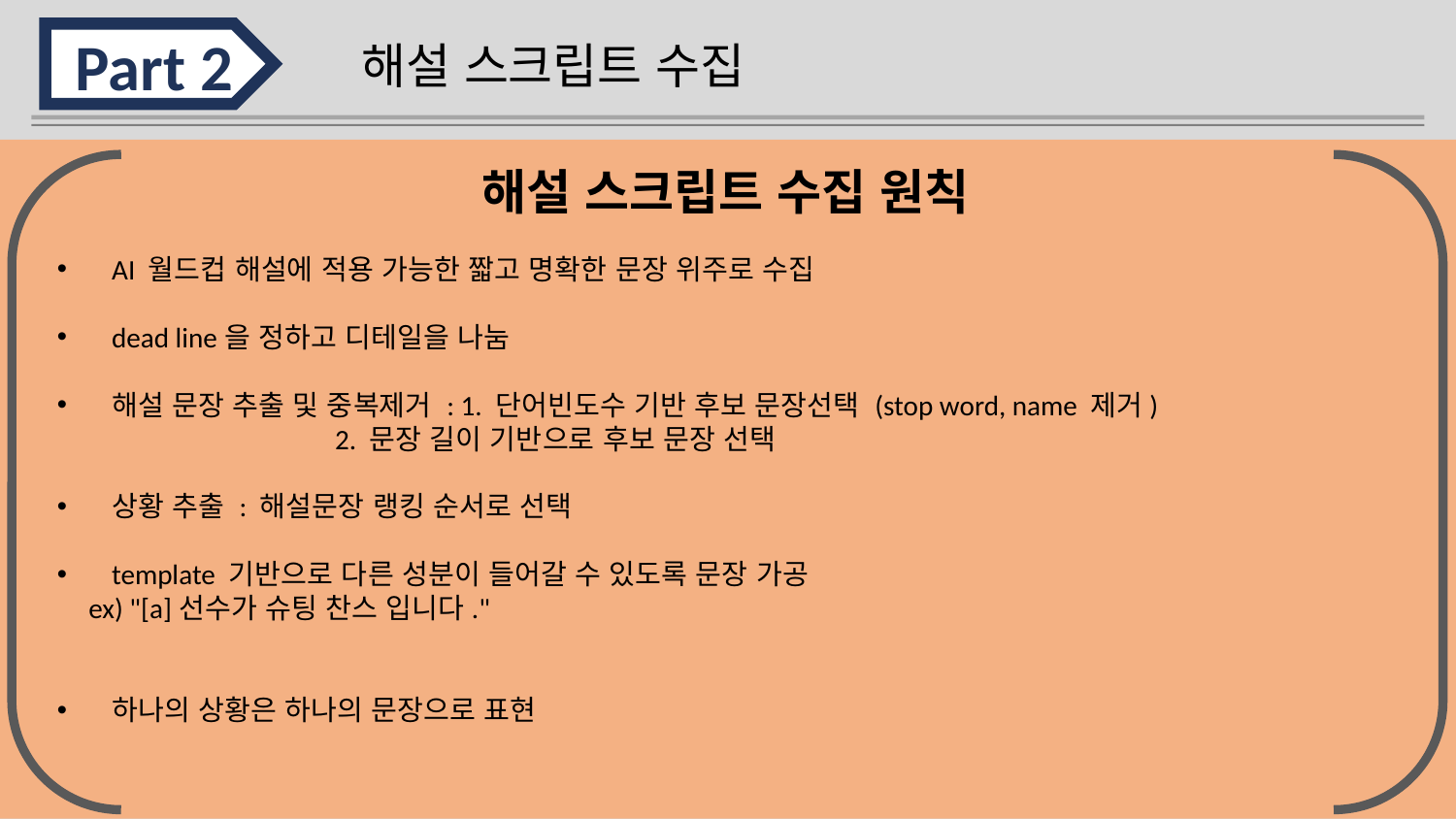

Part 2

해설 스크립트 수집

AI 월드컵 해설에 적용 가능한 짧고 명확한 문장 위주로 수집

dead line을 정하고 디테일을 나눔

해설 문장 추출 및 중복제거 : 1. 단어빈도수 기반 후보 문장선택 (stop word, name 제거)
                                            2. 문장 길이 기반으로 후보 문장 선택

상황 추출 : 해설문장 랭킹 순서로 선택

template 기반으로 다른 성분이 들어갈 수 있도록 문장 가공
     ex) "[a]선수가 슈팅 찬스 입니다."

하나의 상황은 하나의 문장으로 표현

해설 스크립트 수집 원칙